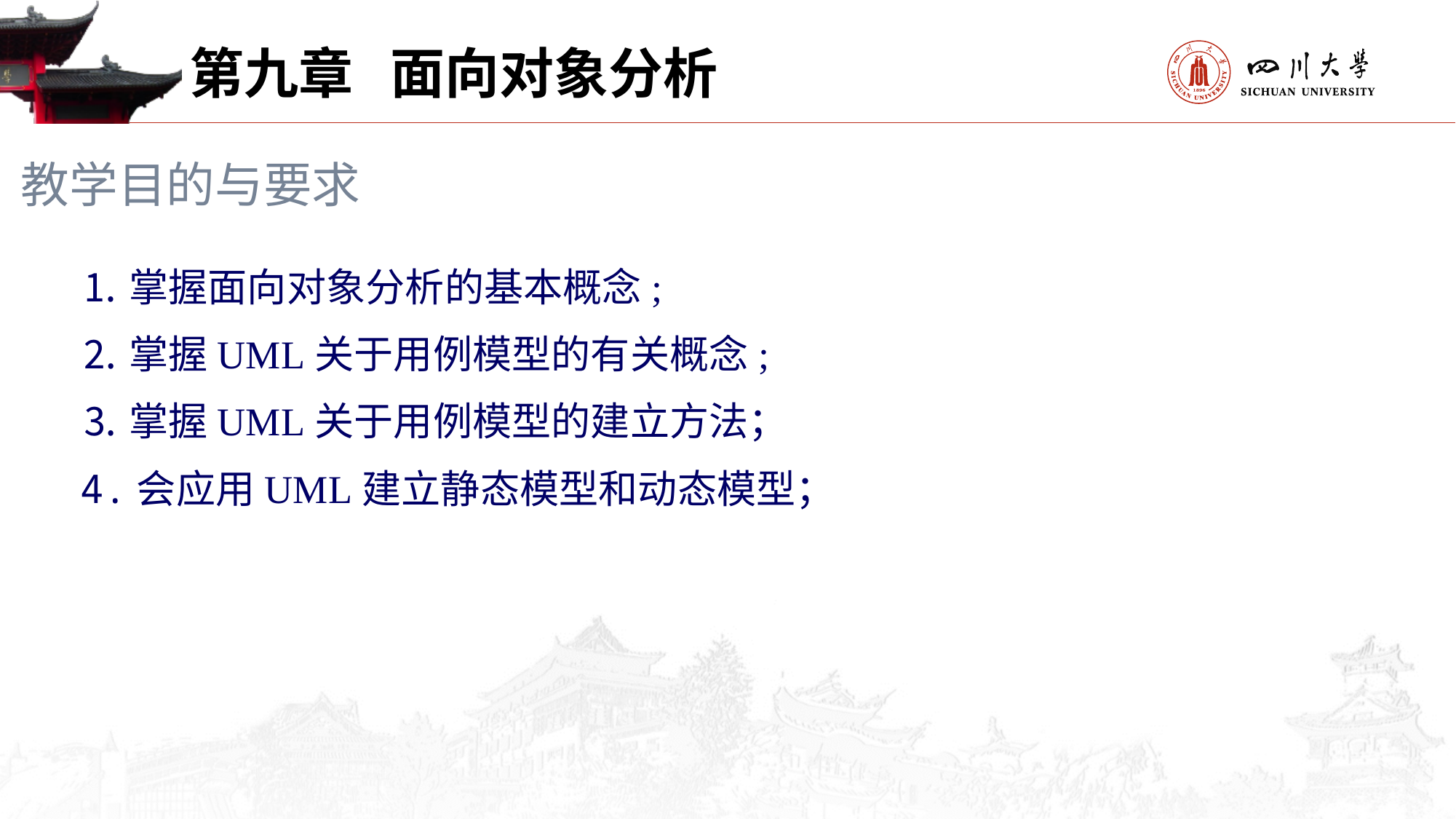

第九章   面向对象分析

教学目的与要求
⒈掌握面向对象分析的基本概念;
⒉掌握UML关于用例模型的有关概念;
⒊掌握UML关于用例模型的建立方法；
4.会应用UML建立静态模型和动态模型；